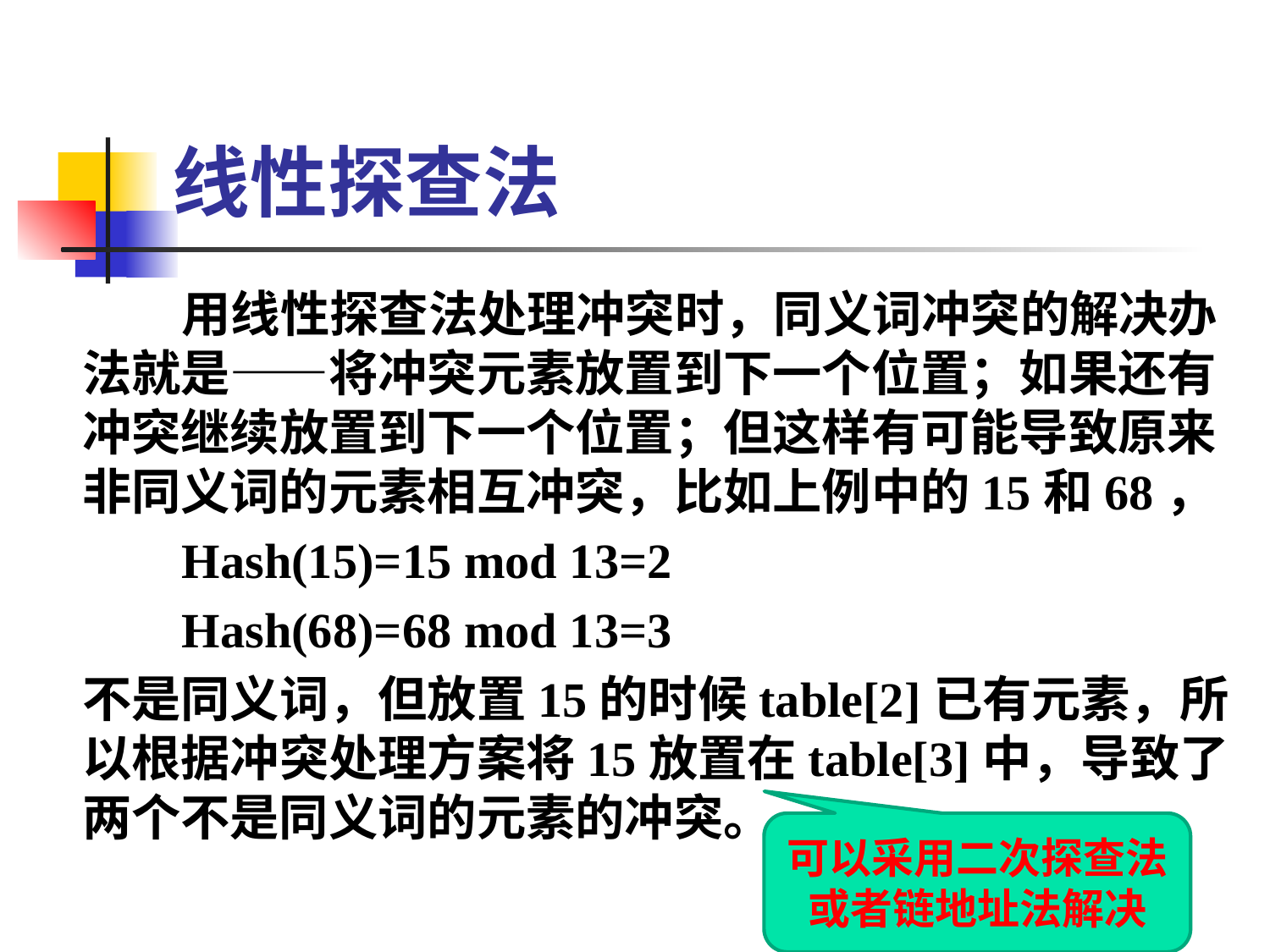

# 线性探查法
用线性探查法处理冲突时，同义词冲突的解决办法就是——将冲突元素放置到下一个位置；如果还有冲突继续放置到下一个位置；但这样有可能导致原来非同义词的元素相互冲突，比如上例中的15和68，
Hash(15)=15 mod 13=2
Hash(68)=68 mod 13=3
不是同义词，但放置15的时候table[2]已有元素，所以根据冲突处理方案将15放置在table[3]中，导致了两个不是同义词的元素的冲突。
可以采用二次探查法或者链地址法解决
53